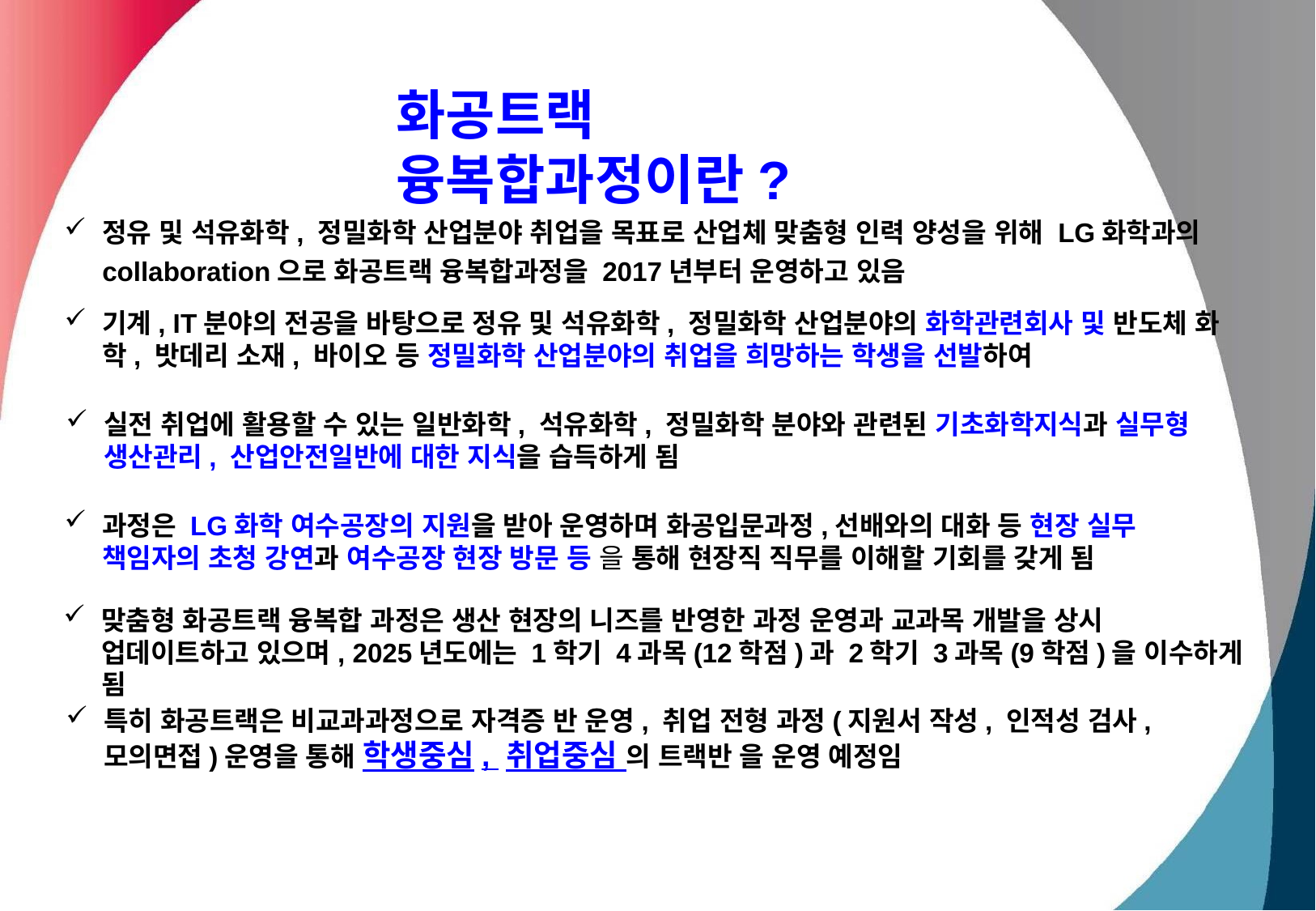

화공트랙 융복합과정이란?
정유 및 석유화학, 정밀화학 산업분야 취업을 목표로 산업체 맞춤형 인력 양성을 위해 LG화학과의 collaboration으로 화공트랙 융복합과정을 2017년부터 운영하고 있음
기계, IT분야의 전공을 바탕으로 정유 및 석유화학, 정밀화학 산업분야의 화학관련회사 및 반도체 화학, 밧데리 소재, 바이오 등 정밀화학 산업분야의 취업을 희망하는 학생을 선발하여
실전 취업에 활용할 수 있는 일반화학, 석유화학, 정밀화학 분야와 관련된 기초화학지식과 실무형 생산관리, 산업안전일반에 대한 지식을 습득하게 됨
과정은 LG화학 여수공장의 지원을 받아 운영하며 화공입문과정,선배와의 대화 등 현장 실무 책임자의 초청 강연과 여수공장 현장 방문 등 을 통해 현장직 직무를 이해할 기회를 갖게 됨
맞춤형 화공트랙 융복합 과정은 생산 현장의 니즈를 반영한 과정 운영과 교과목 개발을 상시 업데이트하고 있으며, 2025년도에는 1학기 4과목(12학점)과 2학기 3과목(9학점)을 이수하게 됨
특히 화공트랙은 비교과과정으로 자격증 반 운영, 취업 전형 과정(지원서 작성, 인적성 검사, 모의면접)운영을 통해 학생중심, 취업중심 의 트랙반 을 운영 예정임